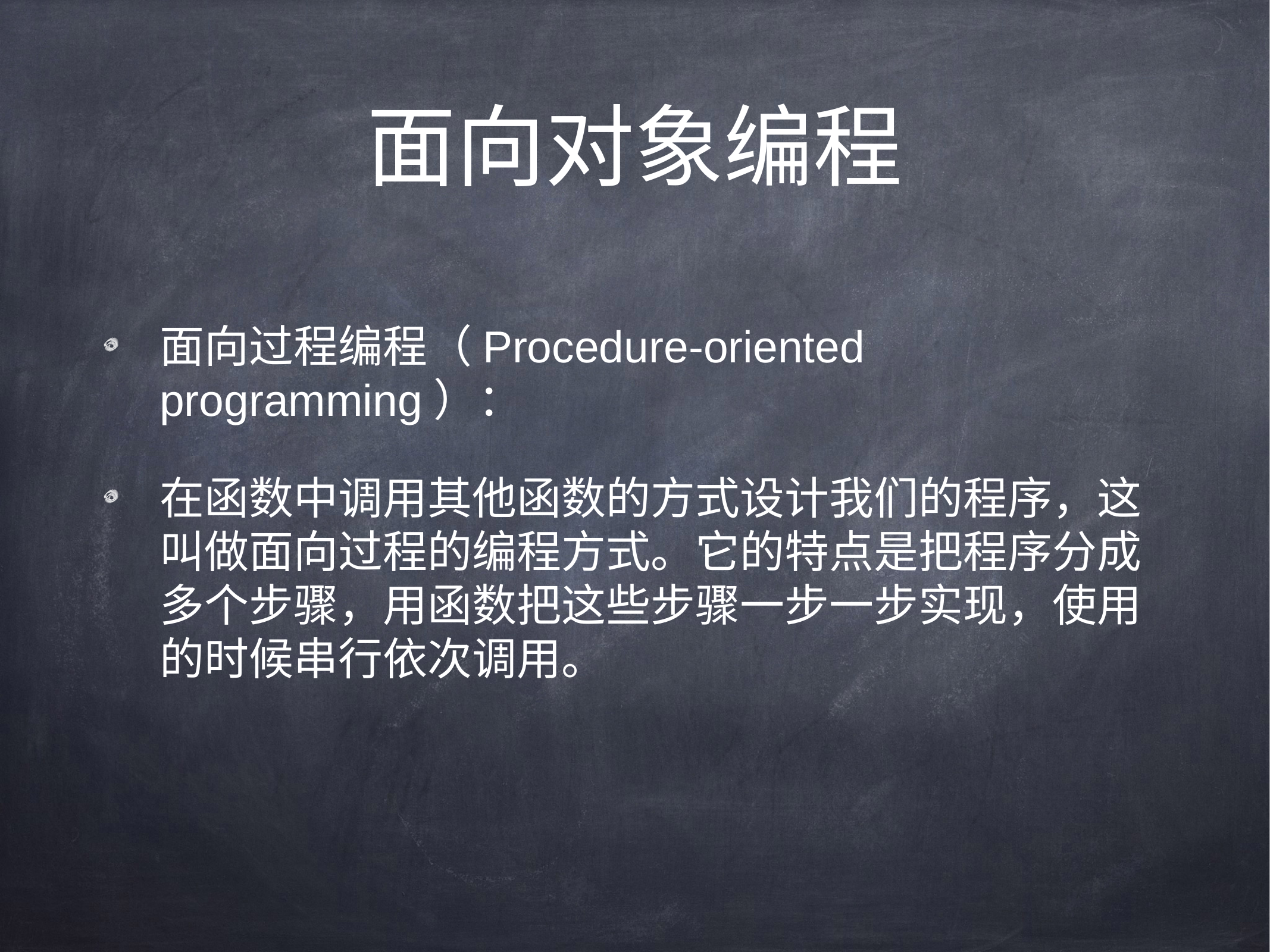

# 面向对象编程
面向过程编程（Procedure-oriented programming）：
在函数中调用其他函数的方式设计我们的程序，这叫做面向过程的编程方式。它的特点是把程序分成多个步骤，用函数把这些步骤一步一步实现，使用的时候串行依次调用。